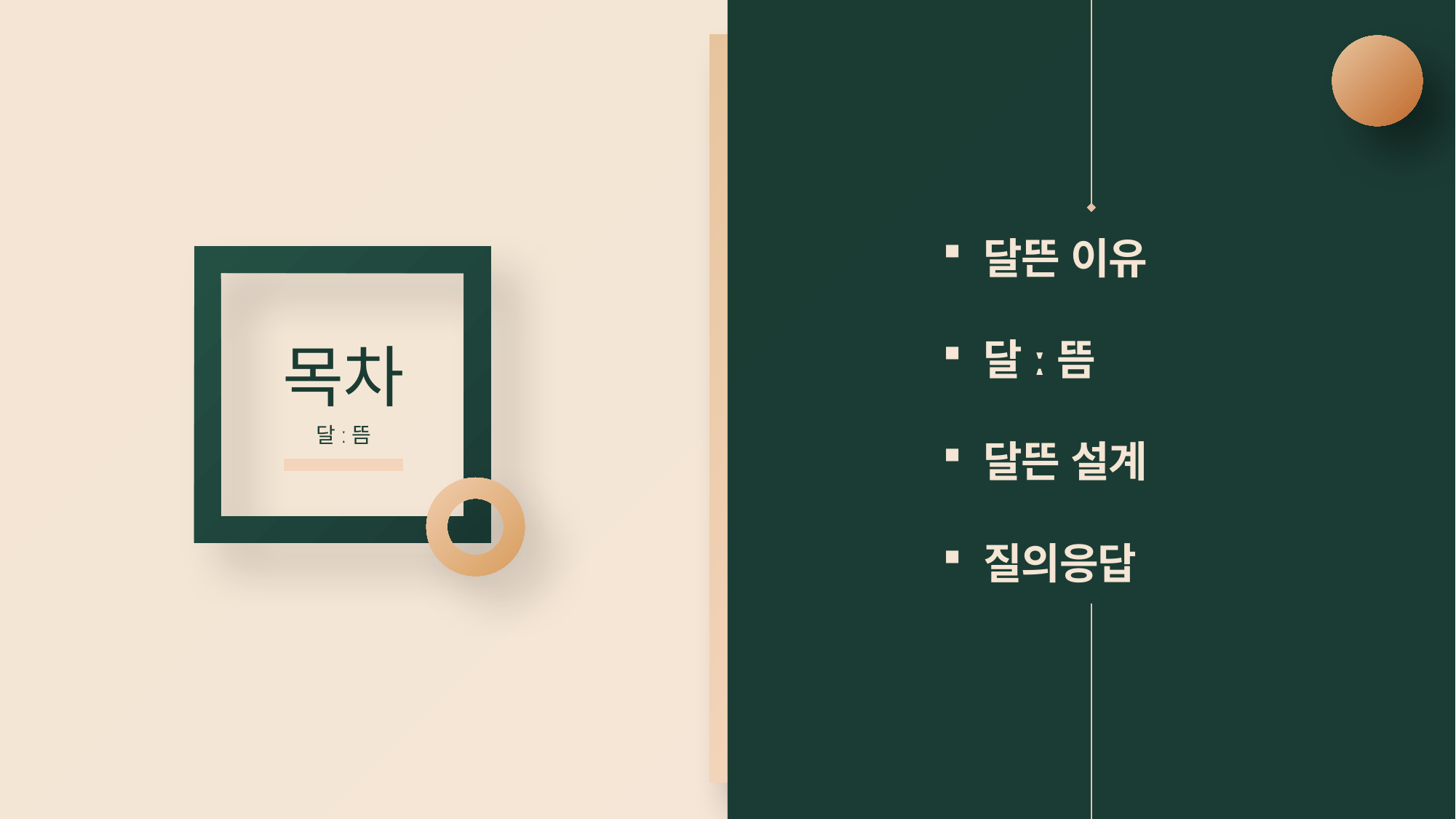

달뜬 이유

달ː뜸

달뜬 설계

질의응답

목차
달ː뜸